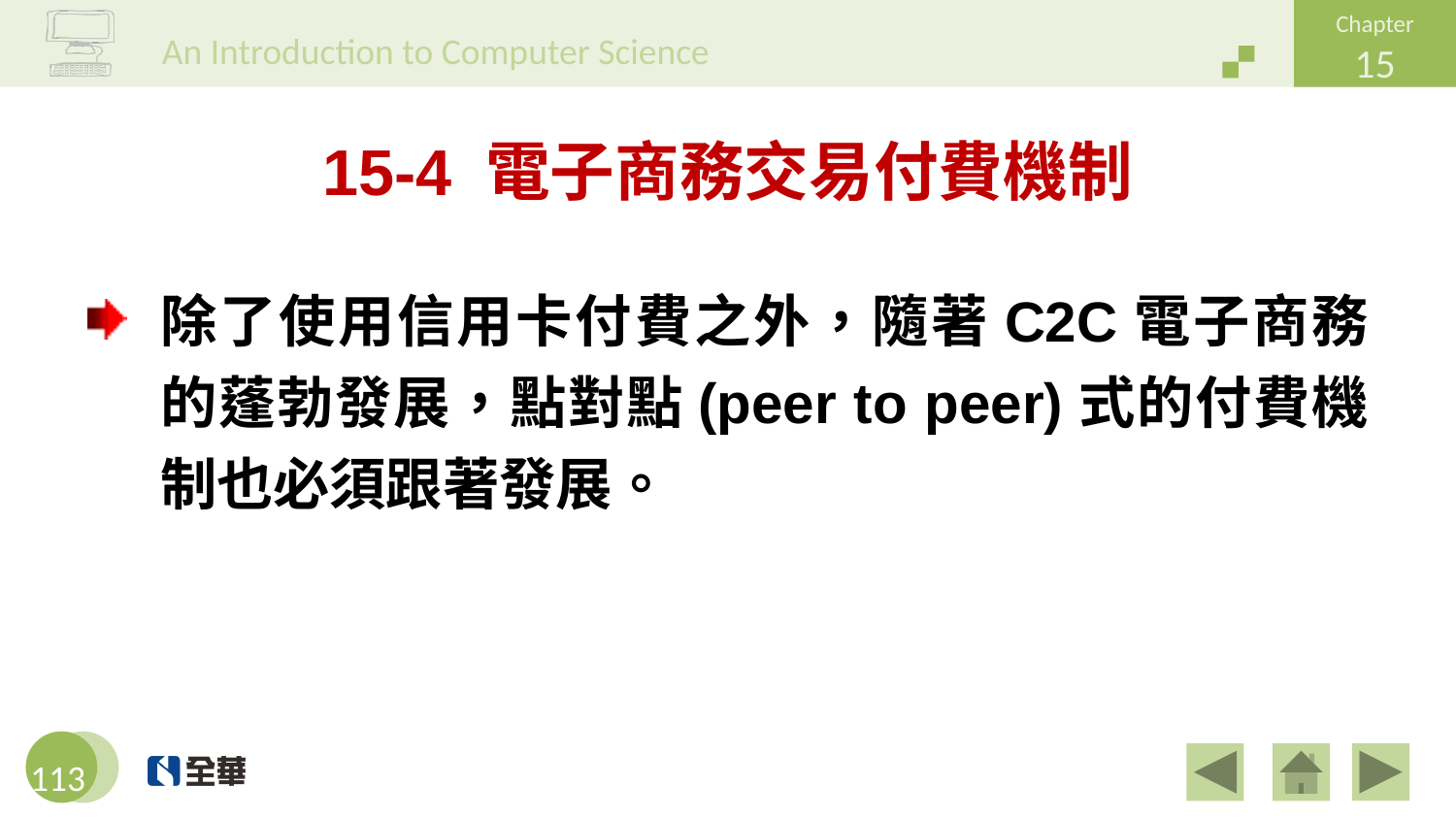

# 15-4 電子商務交易付費機制
除了使用信用卡付費之外，隨著C2C電子商務的蓬勃發展，點對點(peer to peer)式的付費機制也必須跟著發展。